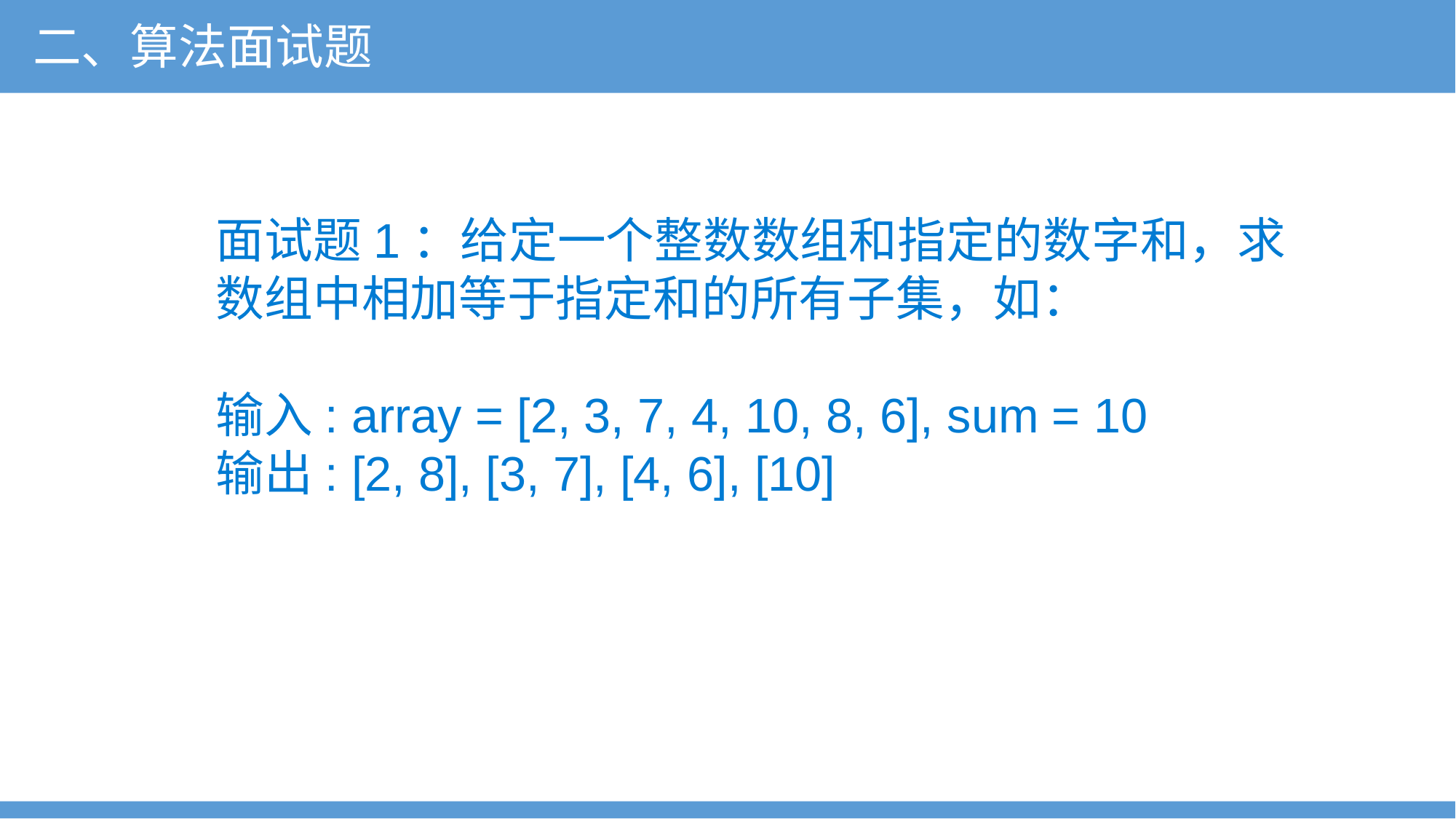

二、算法面试题
面试题1：给定一个整数数组和指定的数字和，求数组中相加等于指定和的所有子集，如：

输入: array = [2, 3, 7, 4, 10, 8, 6], sum = 10
输出: [2, 8], [3, 7], [4, 6], [10]